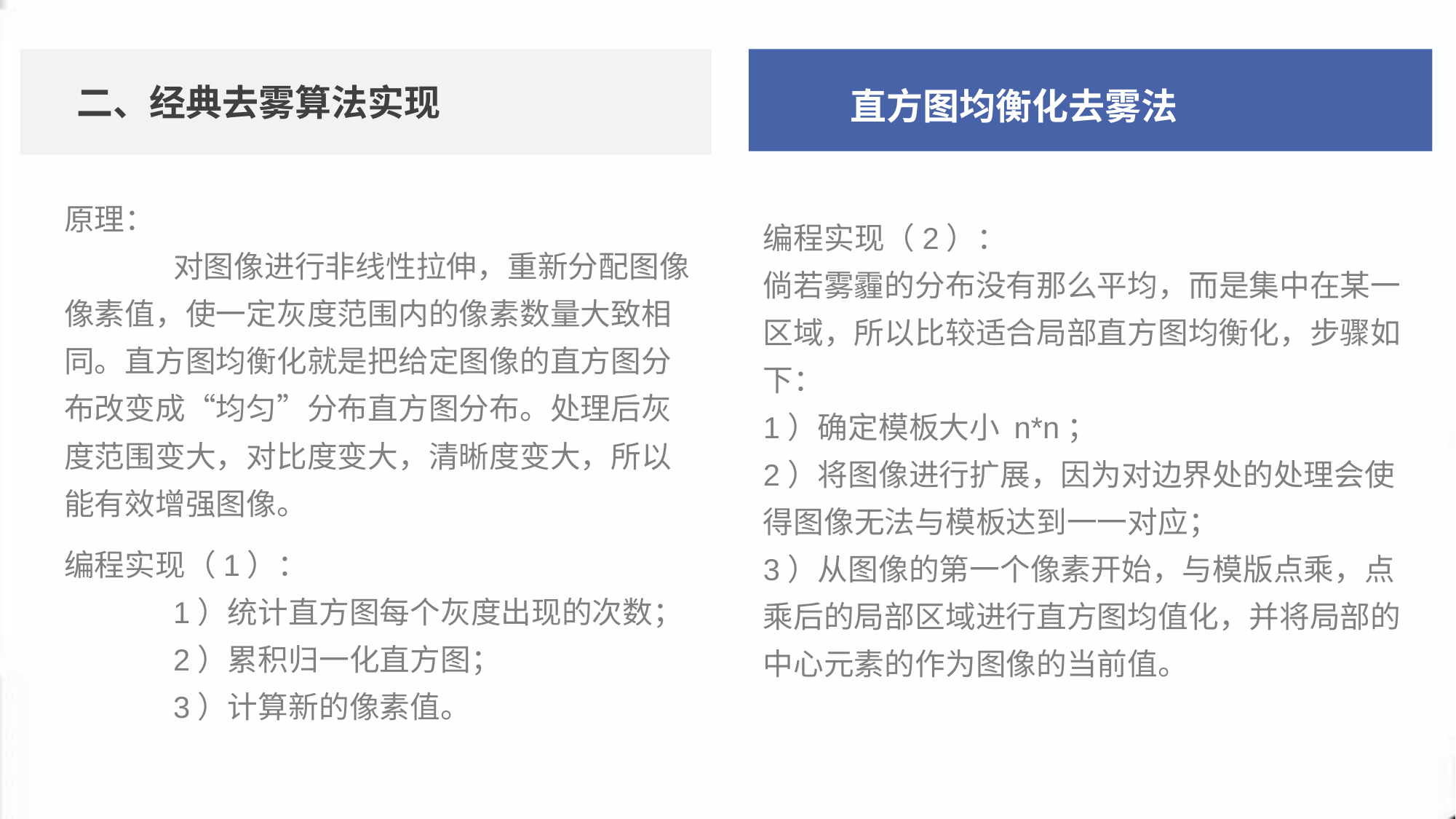

二、经典去雾算法实现

直方图均衡化去雾法
原理：
	对图像进行非线性拉伸，重新分配图像像素值，使一定灰度范围内的像素数量大致相同。直方图均衡化就是把给定图像的直方图分布改变成“均匀”分布直方图分布。处理后灰度范围变大，对比度变大，清晰度变大，所以能有效增强图像。
编程实现（2）：
倘若雾霾的分布没有那么平均，而是集中在某一区域，所以比较适合局部直方图均衡化，步骤如下：
1）确定模板大小 n*n；
2）将图像进行扩展，因为对边界处的处理会使得图像无法与模板达到一一对应；
3）从图像的第一个像素开始，与模版点乘，点乘后的局部区域进行直方图均值化，并将局部的中心元素的作为图像的当前值。

编程实现（1）：
	1）统计直方图每个灰度出现的次数；
	2）累积归一化直方图；
	3）计算新的像素值。